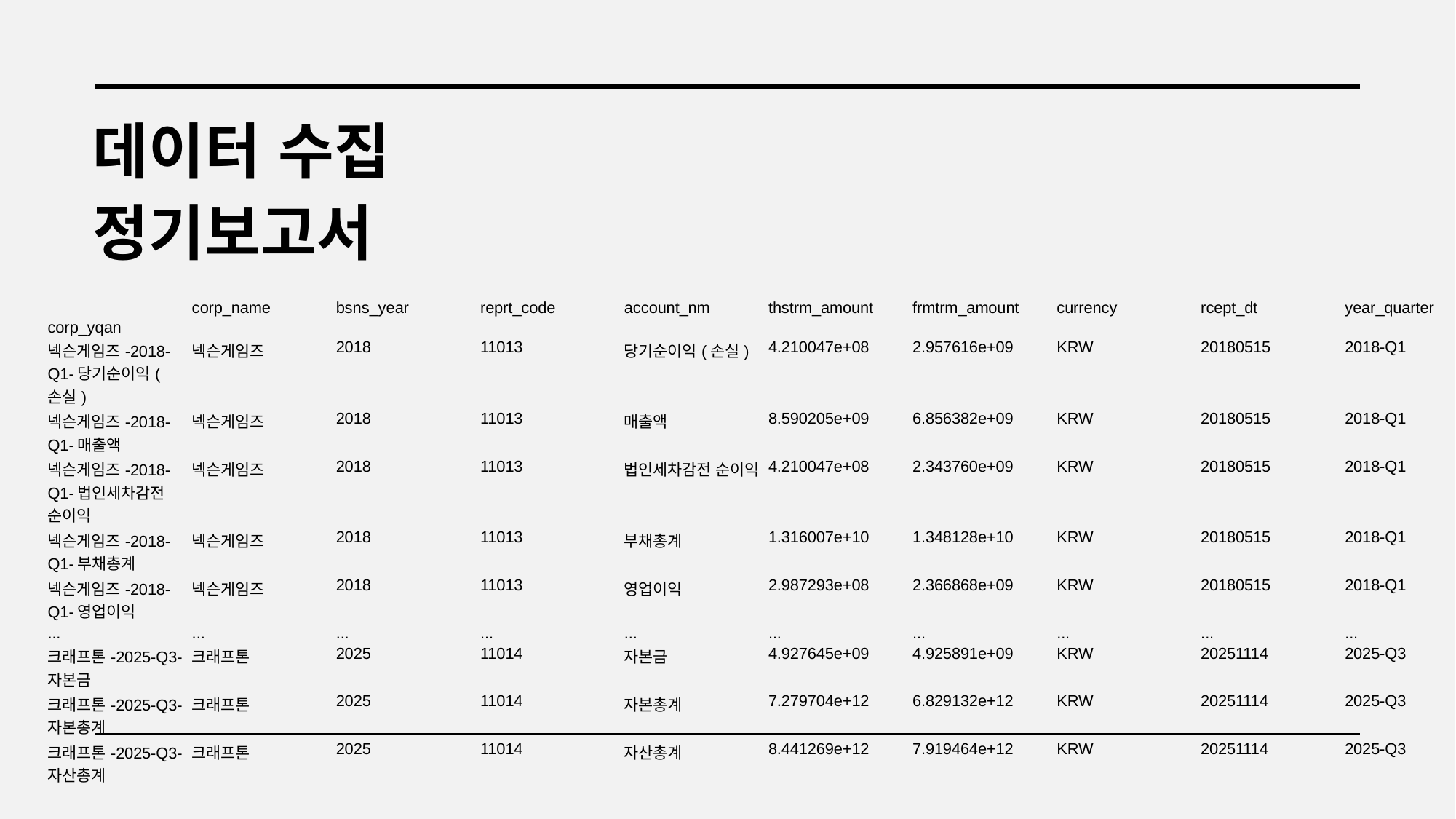

데이터 수집
정기보고서

|  | corp\_name | bsns\_year | reprt\_code | account\_nm | thstrm\_amount | frmtrm\_amount | currency | rcept\_dt | year\_quarter |
| --- | --- | --- | --- | --- | --- | --- | --- | --- | --- |
| corp\_yqan |  |  |  |  |  |  |  |  |  |
| 넥슨게임즈-2018-Q1-당기순이익(손실) | 넥슨게임즈 | 2018 | 11013 | 당기순이익(손실) | 4.210047e+08 | 2.957616e+09 | KRW | 20180515 | 2018-Q1 |
| 넥슨게임즈-2018-Q1-매출액 | 넥슨게임즈 | 2018 | 11013 | 매출액 | 8.590205e+09 | 6.856382e+09 | KRW | 20180515 | 2018-Q1 |
| 넥슨게임즈-2018-Q1-법인세차감전 순이익 | 넥슨게임즈 | 2018 | 11013 | 법인세차감전 순이익 | 4.210047e+08 | 2.343760e+09 | KRW | 20180515 | 2018-Q1 |
| 넥슨게임즈-2018-Q1-부채총계 | 넥슨게임즈 | 2018 | 11013 | 부채총계 | 1.316007e+10 | 1.348128e+10 | KRW | 20180515 | 2018-Q1 |
| 넥슨게임즈-2018-Q1-영업이익 | 넥슨게임즈 | 2018 | 11013 | 영업이익 | 2.987293e+08 | 2.366868e+09 | KRW | 20180515 | 2018-Q1 |
| ... | ... | ... | ... | ... | ... | ... | ... | ... | ... |
| 크래프톤-2025-Q3-자본금 | 크래프톤 | 2025 | 11014 | 자본금 | 4.927645e+09 | 4.925891e+09 | KRW | 20251114 | 2025-Q3 |
| 크래프톤-2025-Q3-자본총계 | 크래프톤 | 2025 | 11014 | 자본총계 | 7.279704e+12 | 6.829132e+12 | KRW | 20251114 | 2025-Q3 |
| 크래프톤-2025-Q3-자산총계 | 크래프톤 | 2025 | 11014 | 자산총계 | 8.441269e+12 | 7.919464e+12 | KRW | 20251114 | 2025-Q3 |
1168 rows × 9 columns